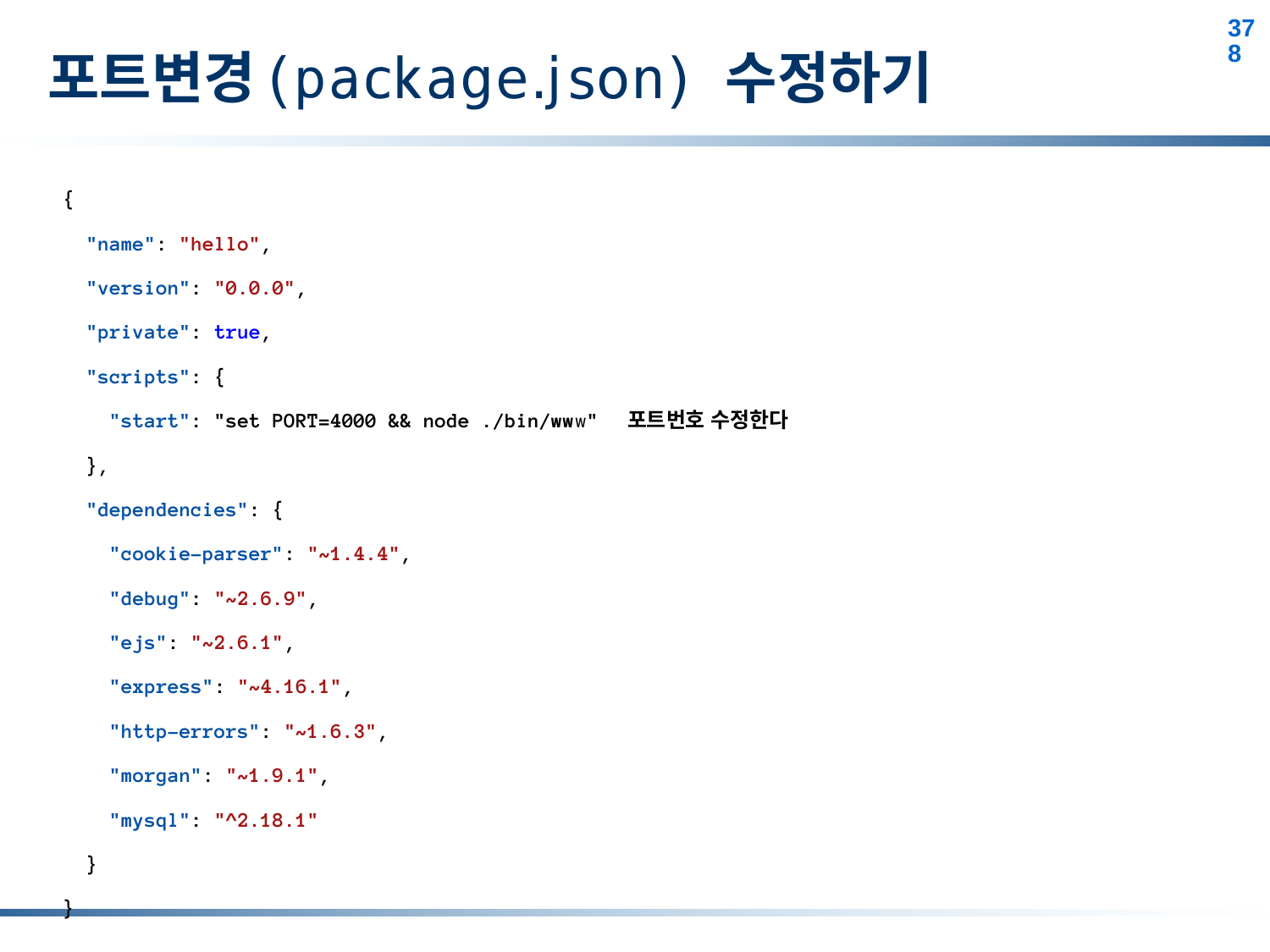

# 포트변경(package.json) 수정하기
{
  "name": "hello",
  "version": "0.0.0",
  "private": true,
  "scripts": {
    "start": "set PORT=4000 && node ./bin/www"  포트번호 수정한다
  },
  "dependencies": {
    "cookie-parser": "~1.4.4",
    "debug": "~2.6.9",
    "ejs": "~2.6.1",
    "express": "~4.16.1",
    "http-errors": "~1.6.3",
    "morgan": "~1.9.1",
    "mysql": "^2.18.1"
  }
}